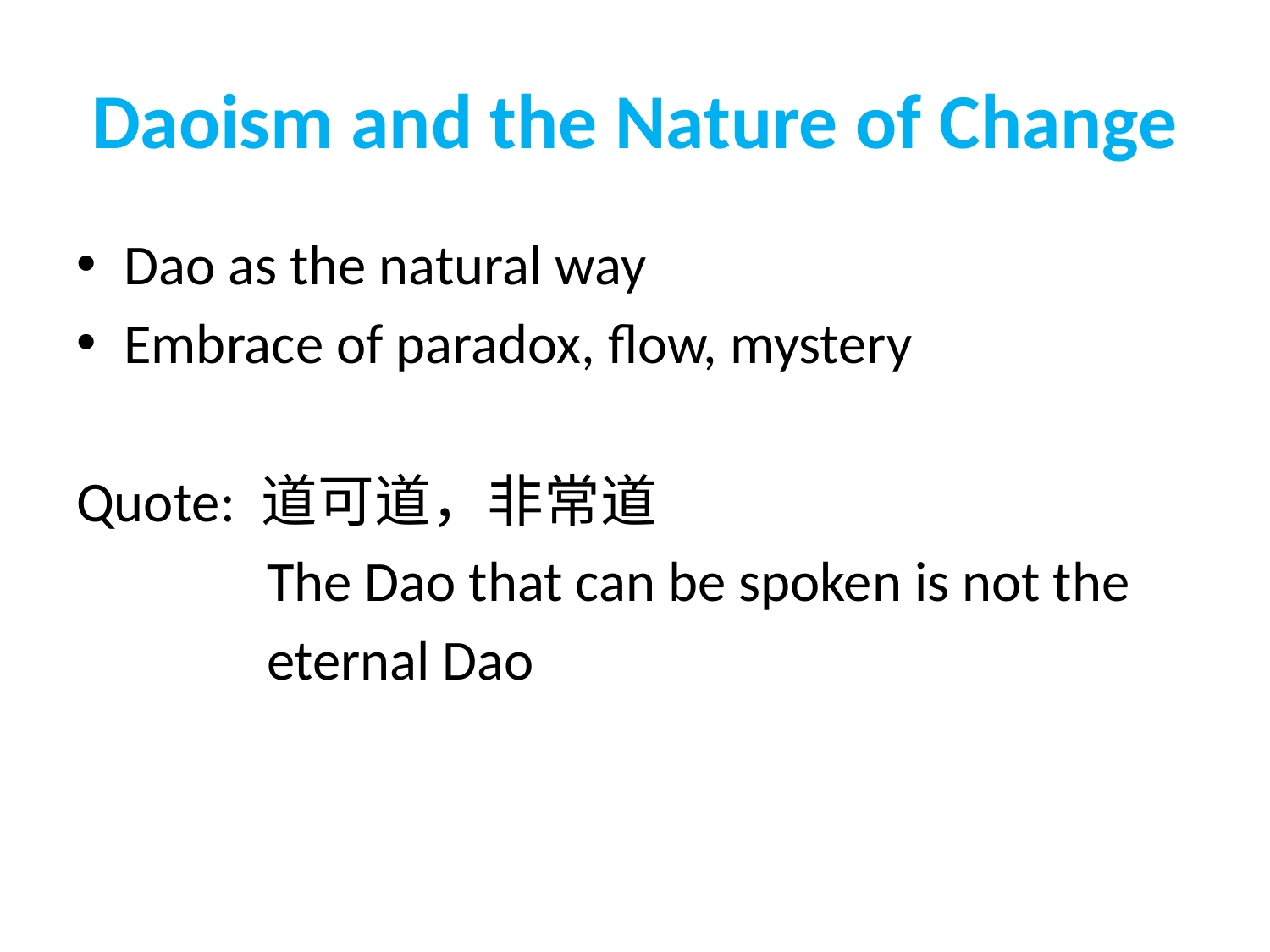

# Daoism and the Nature of Change
Dao as the natural way
Embrace of paradox, flow, mystery

Quote: 道可道，非常道
               The Dao that can be spoken is not the
               eternal Dao